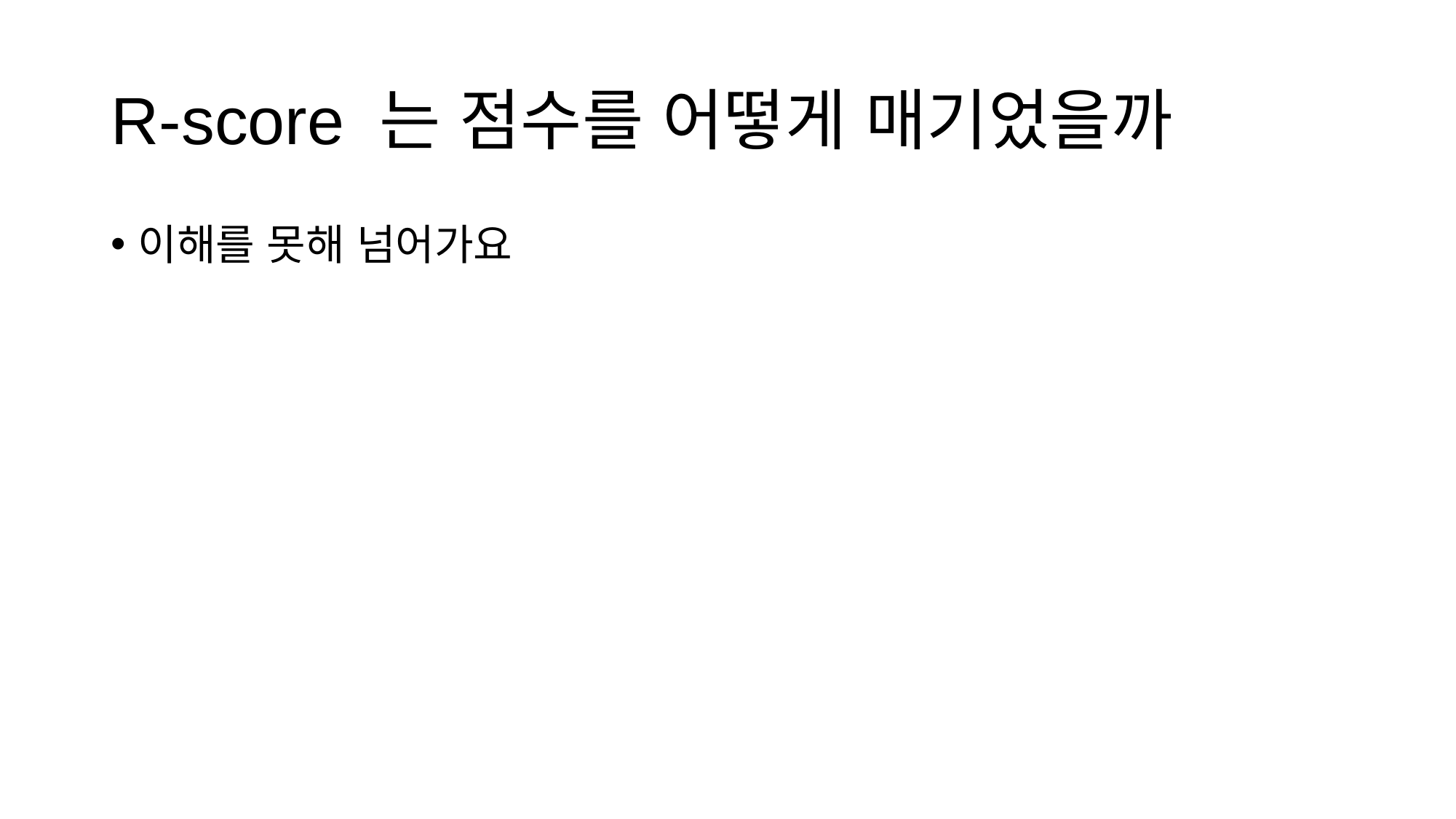

# R-score 는 점수를 어떻게 매기었을까
이해를 못해 넘어가요